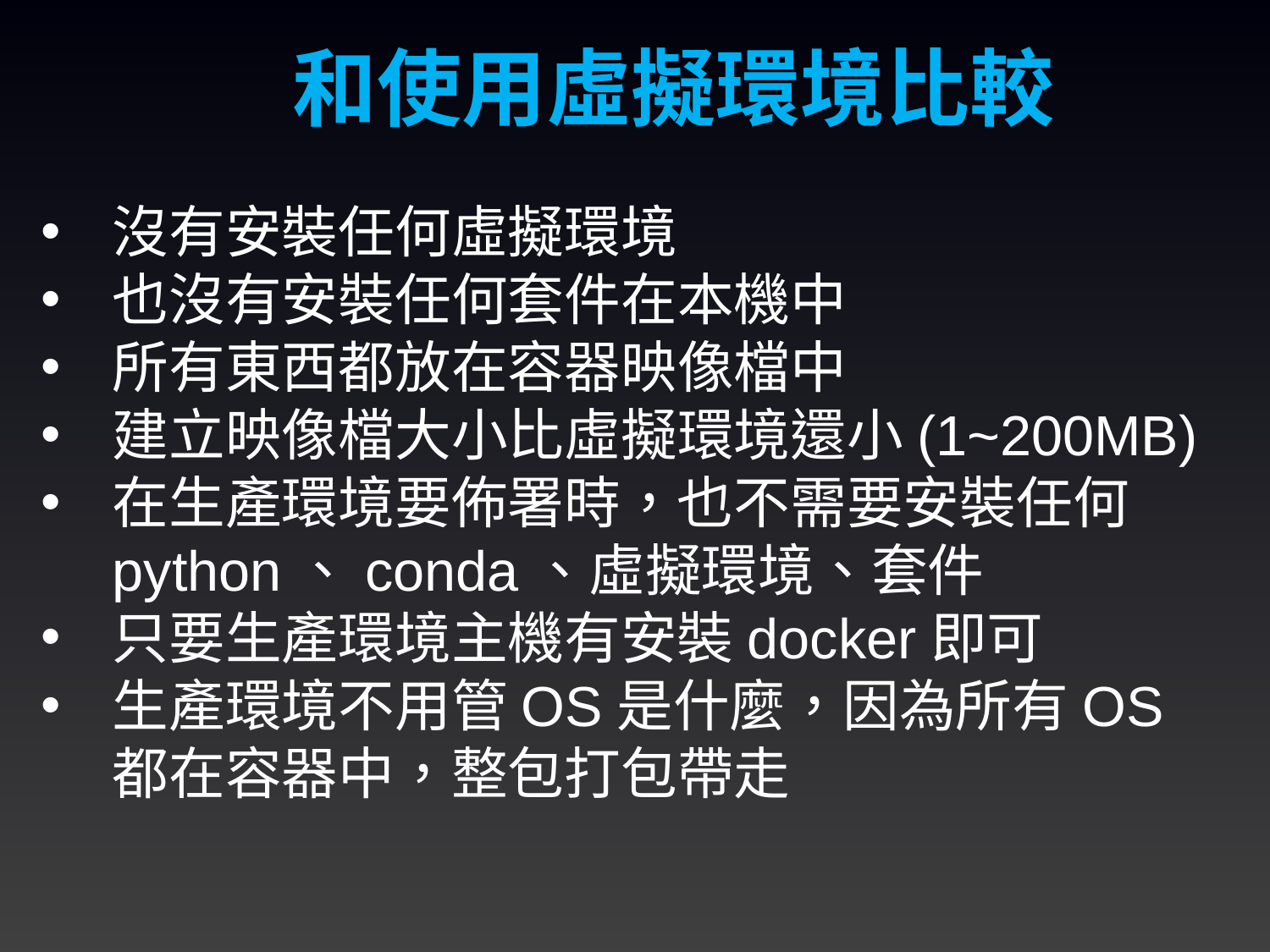

和使用虛擬環境比較
沒有安裝任何虛擬環境
也沒有安裝任何套件在本機中
所有東西都放在容器映像檔中
建立映像檔大小比虛擬環境還小(1~200MB)
在生產環境要佈署時，也不需要安裝任何python、conda、虛擬環境、套件
只要生產環境主機有安裝docker即可
生產環境不用管OS是什麼，因為所有OS都在容器中，整包打包帶走